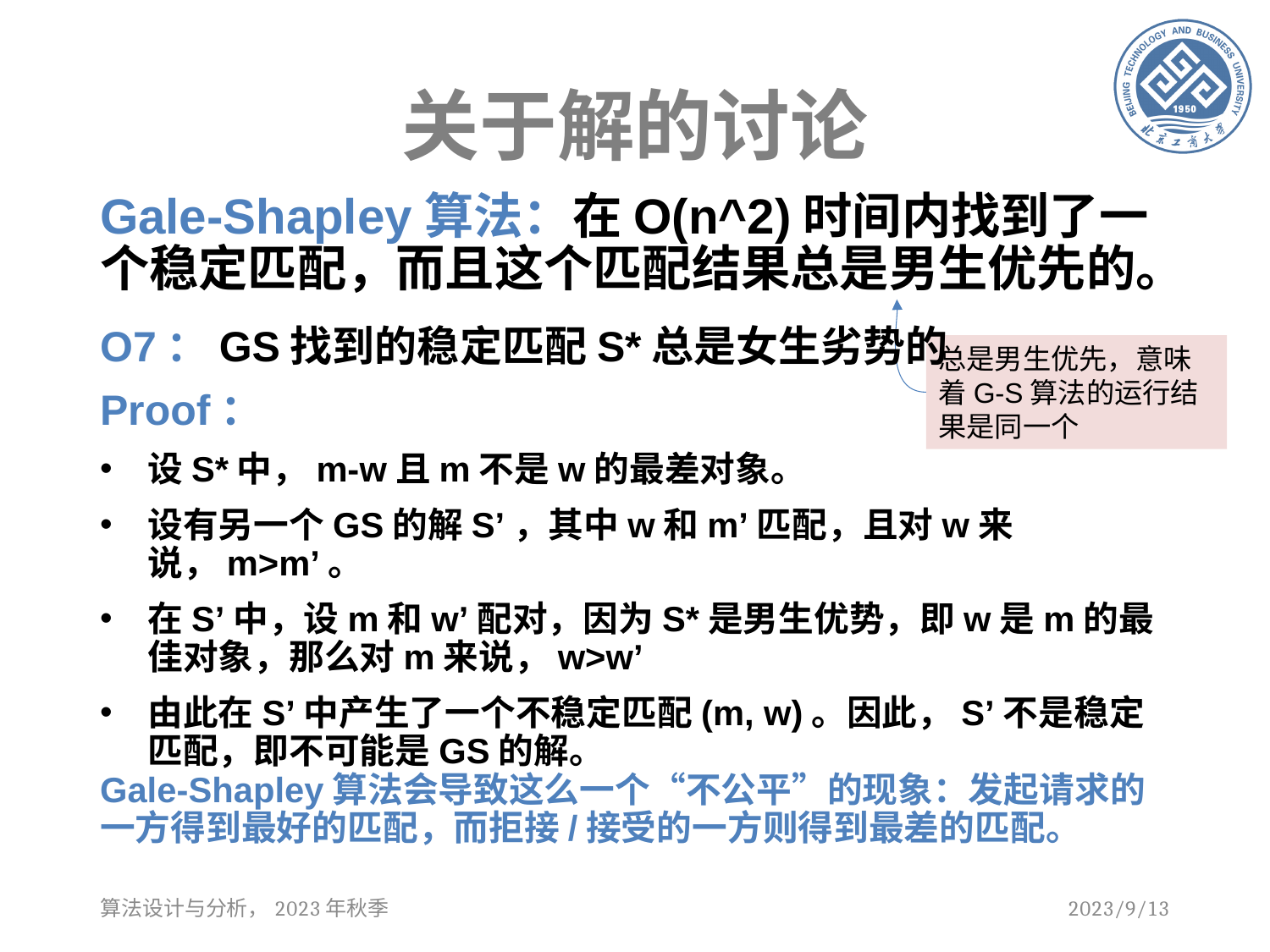

# 关于解的讨论
Gale-Shapley算法：在O(n^2)时间内找到了一个稳定匹配，而且这个匹配结果总是男生优先的。
O7：GS找到的稳定匹配S*总是女生劣势的
Proof：
设S*中，m-w且m不是w的最差对象。
设有另一个GS的解S’，其中w和m’匹配，且对w来说，m>m’。
在S’中，设m和w’配对，因为S*是男生优势，即w是m的最佳对象，那么对m来说，w>w’
由此在S’中产生了一个不稳定匹配(m, w)。因此，S’不是稳定匹配，即不可能是GS的解。
总是男生优先，意味着G-S算法的运行结果是同一个
Gale-Shapley算法会导致这么一个“不公平”的现象：发起请求的一方得到最好的匹配，而拒接/接受的一方则得到最差的匹配。
算法设计与分析，2023年秋季
2023/9/13